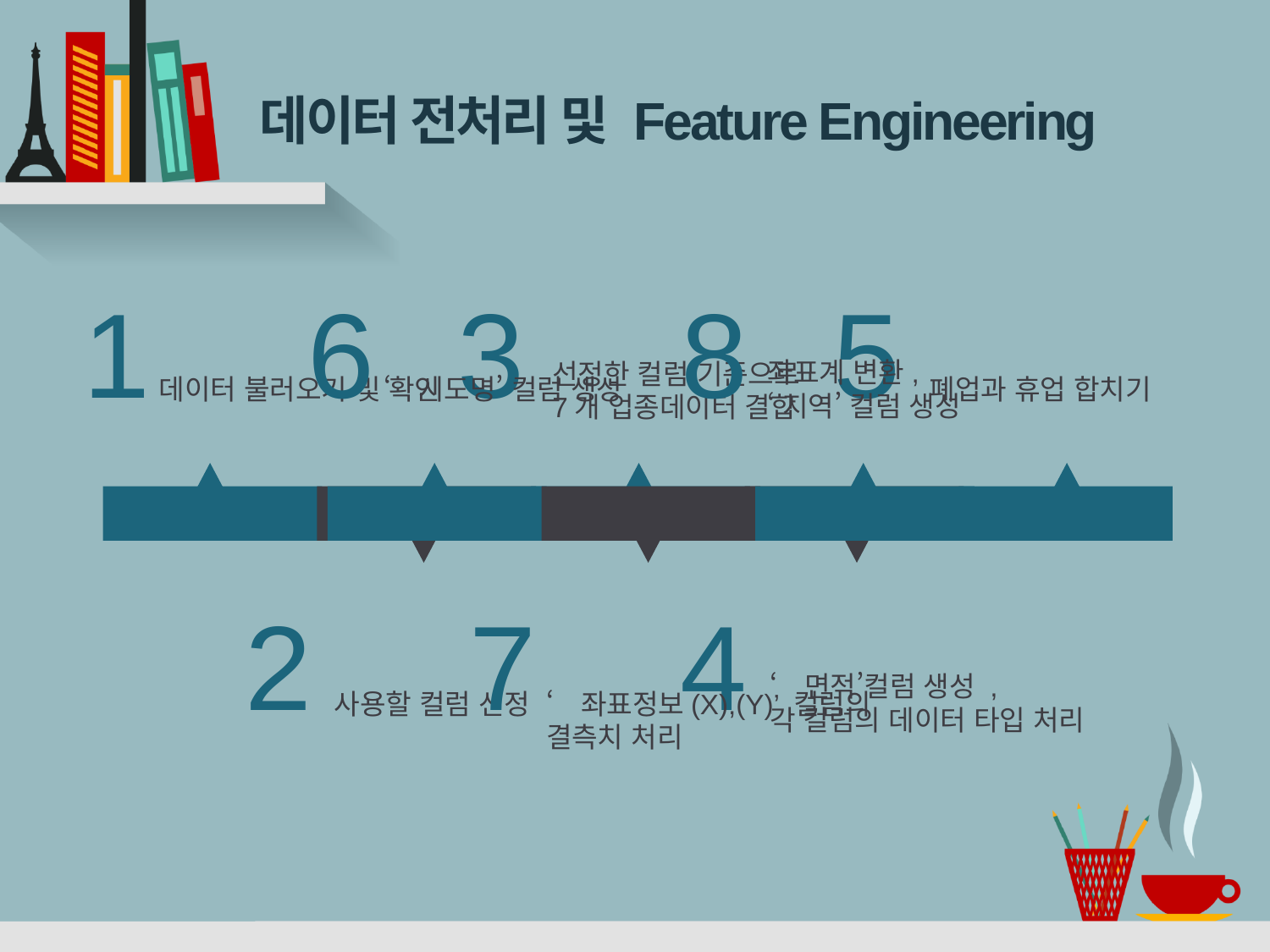

# 데이터 전처리 및 Feature Engineering
1
3
5
선정한 컬럼 기준으로
7개 업종데이터 결합
데이터 불러오기 및 확인
폐업과 휴업 합치기

-
-
-
-
-

2
4
‘면적’컬럼 생성 ,
각 컬럼의 데이터 타입 처리
사용할 컬럼 선정
6
8
좌표계 변환,
‘지역’ 컬럼 생성
‘시도명’ 컬럼 생성

-
-
-

7
‘좌표정보(X),(Y)’ 컬럼의
결측치 처리